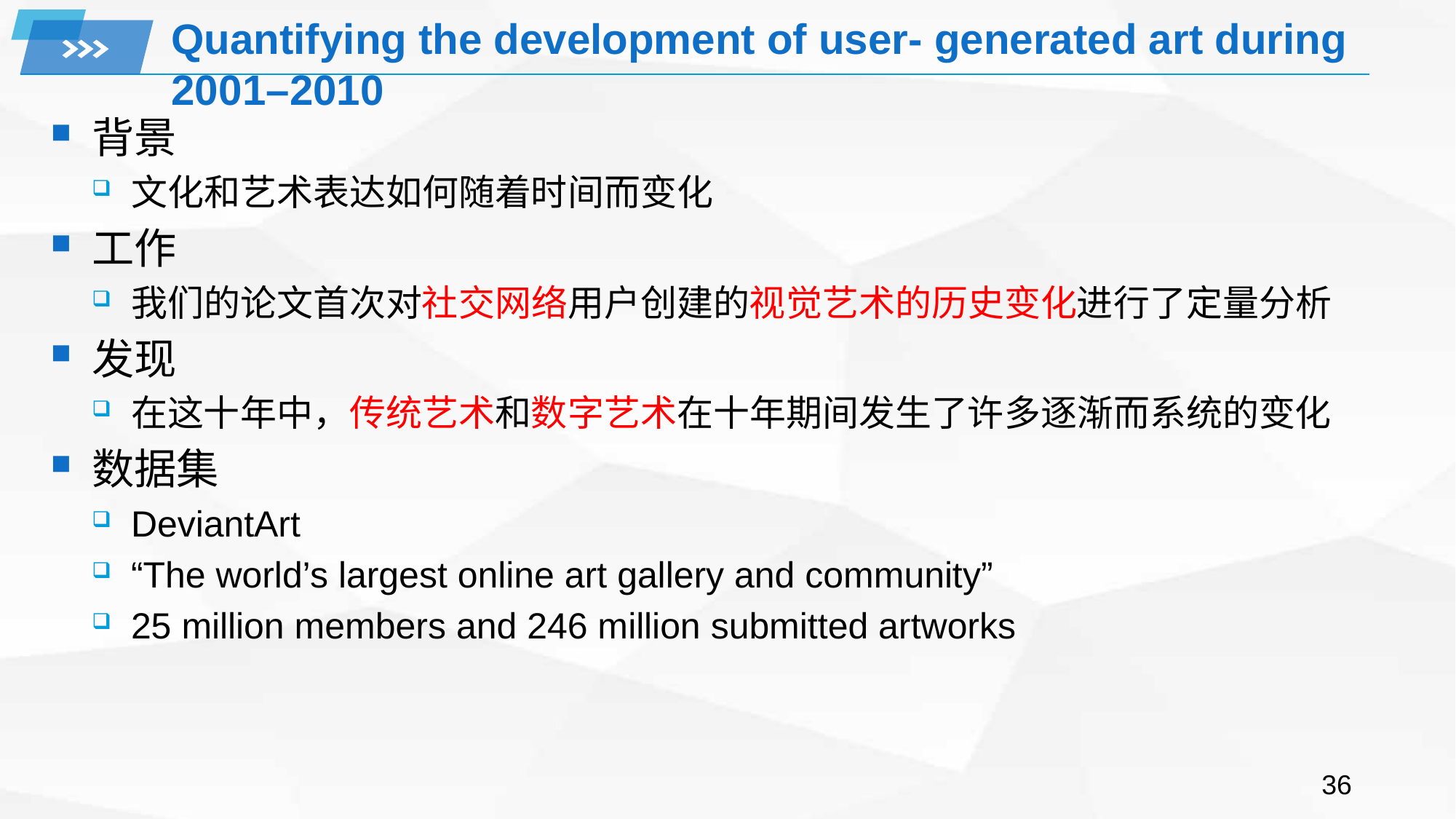

# Quantifying the development of user- generated art during 2001–2010
背景
文化和艺术表达如何随着时间而变化
工作
我们的论文首次对社交网络用户创建的视觉艺术的历史变化进行了定量分析
发现
在这十年中，传统艺术和数字艺术在十年期间发生了许多逐渐而系统的变化
数据集
DeviantArt
“The world’s largest online art gallery and community”
25 million members and 246 million submitted artworks